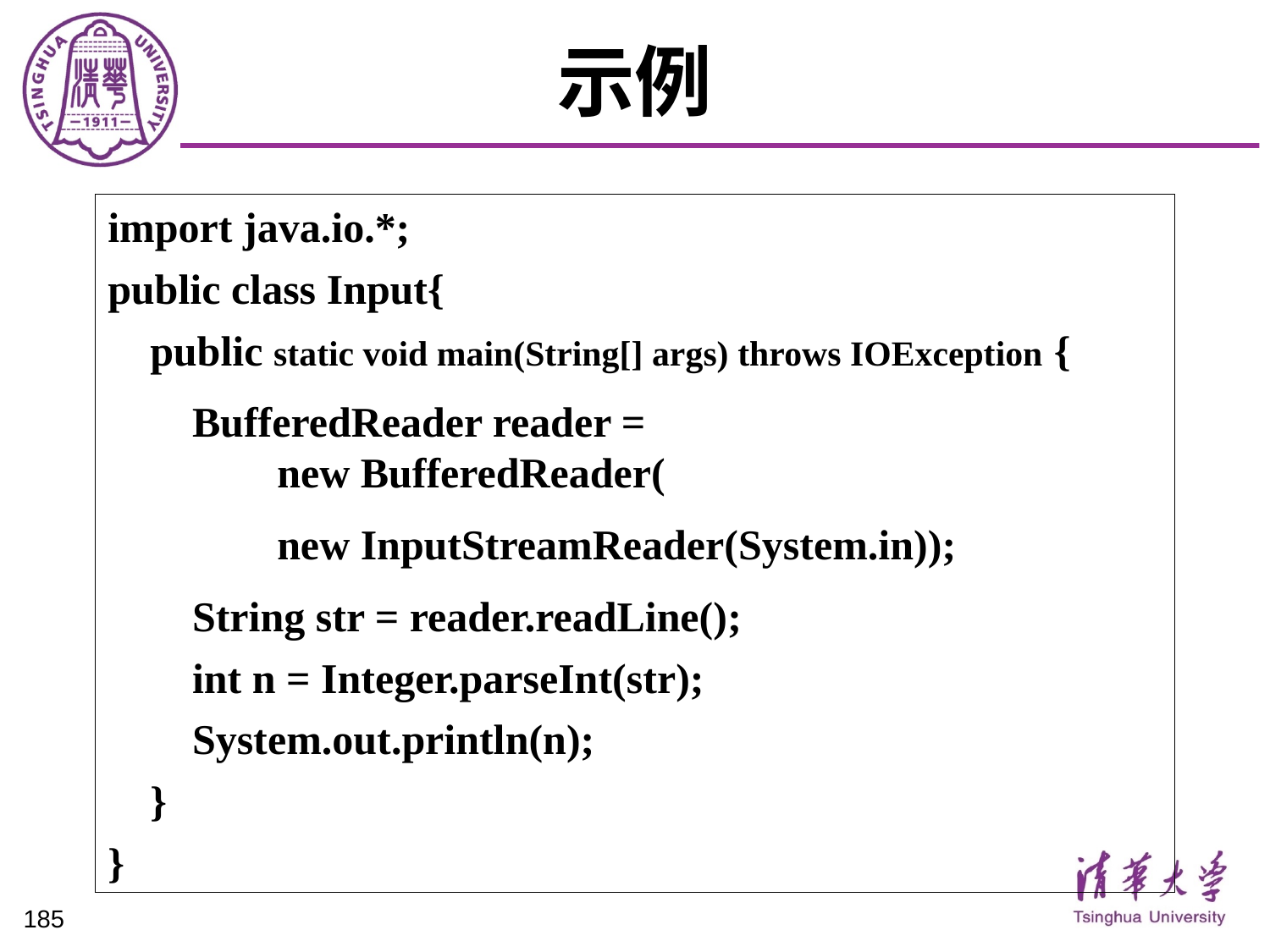

# 示例
import java.io.*;
public class Input{
    public static void main(String[] args) throws IOException {
        BufferedReader reader =
                new BufferedReader(
                new InputStreamReader(System.in));
        String str = reader.readLine();
        int n = Integer.parseInt(str);
        System.out.println(n);
    }
}
185